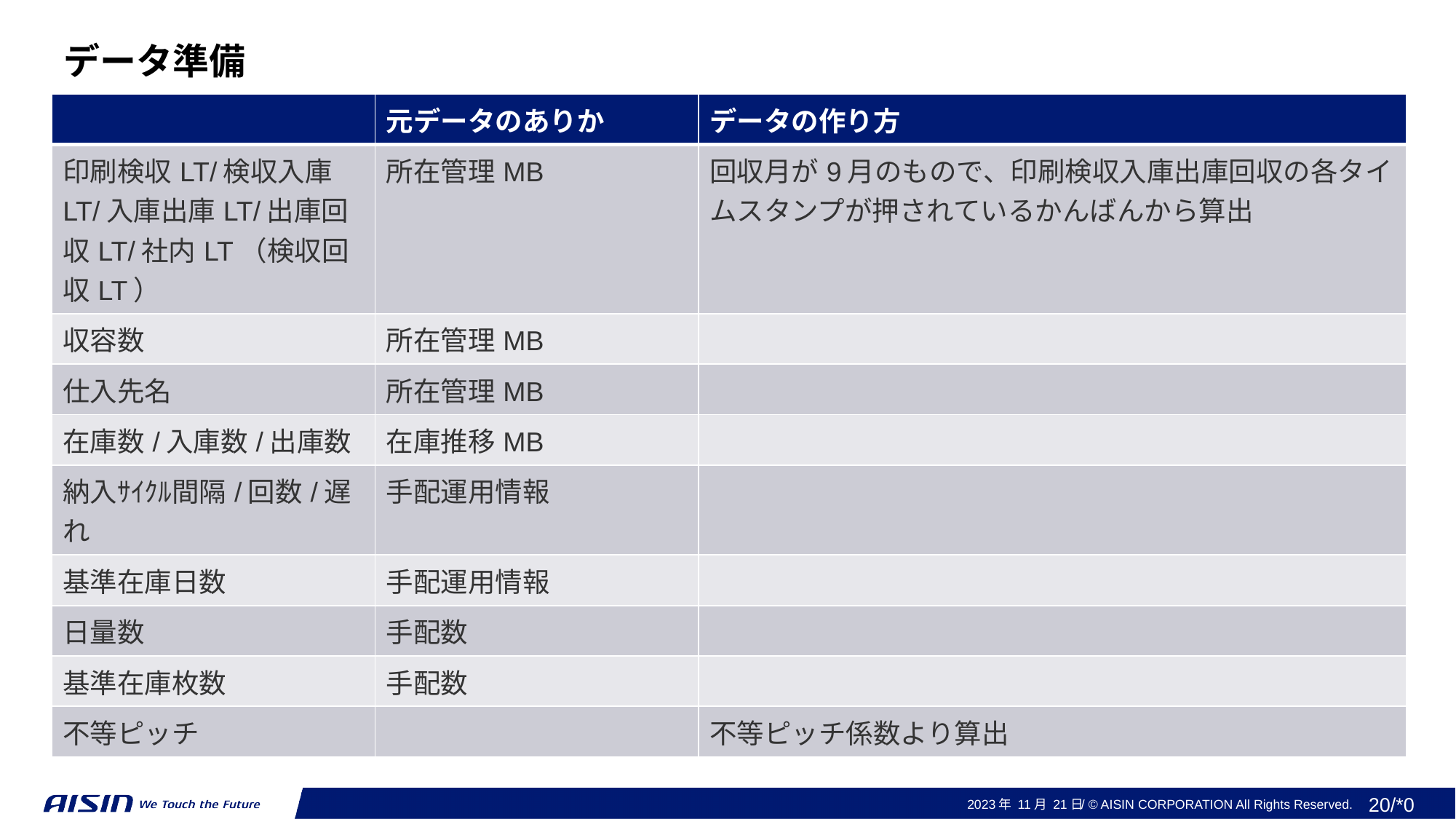

データ準備

|  | 元データのありか | データの作り方 |
| --- | --- | --- |
| 印刷検収LT/検収入庫LT/入庫出庫LT/出庫回収LT/社内LT（検収回収LT） | 所在管理MB | 回収月が9月のもので、印刷検収入庫出庫回収の各タイムスタンプが押されているかんばんから算出 |
| 収容数 | 所在管理MB |  |
| 仕入先名 | 所在管理MB |  |
| 在庫数/入庫数/出庫数 | 在庫推移MB |  |
| 納入ｻｲｸﾙ間隔/回数/遅れ | 手配運用情報 |  |
| 基準在庫日数 | 手配運用情報 |  |
| 日量数 | 手配数 |  |
| 基準在庫枚数 | 手配数 |  |
| 不等ピッチ |  | 不等ピッチ係数より算出 |
2023年 11月 21日